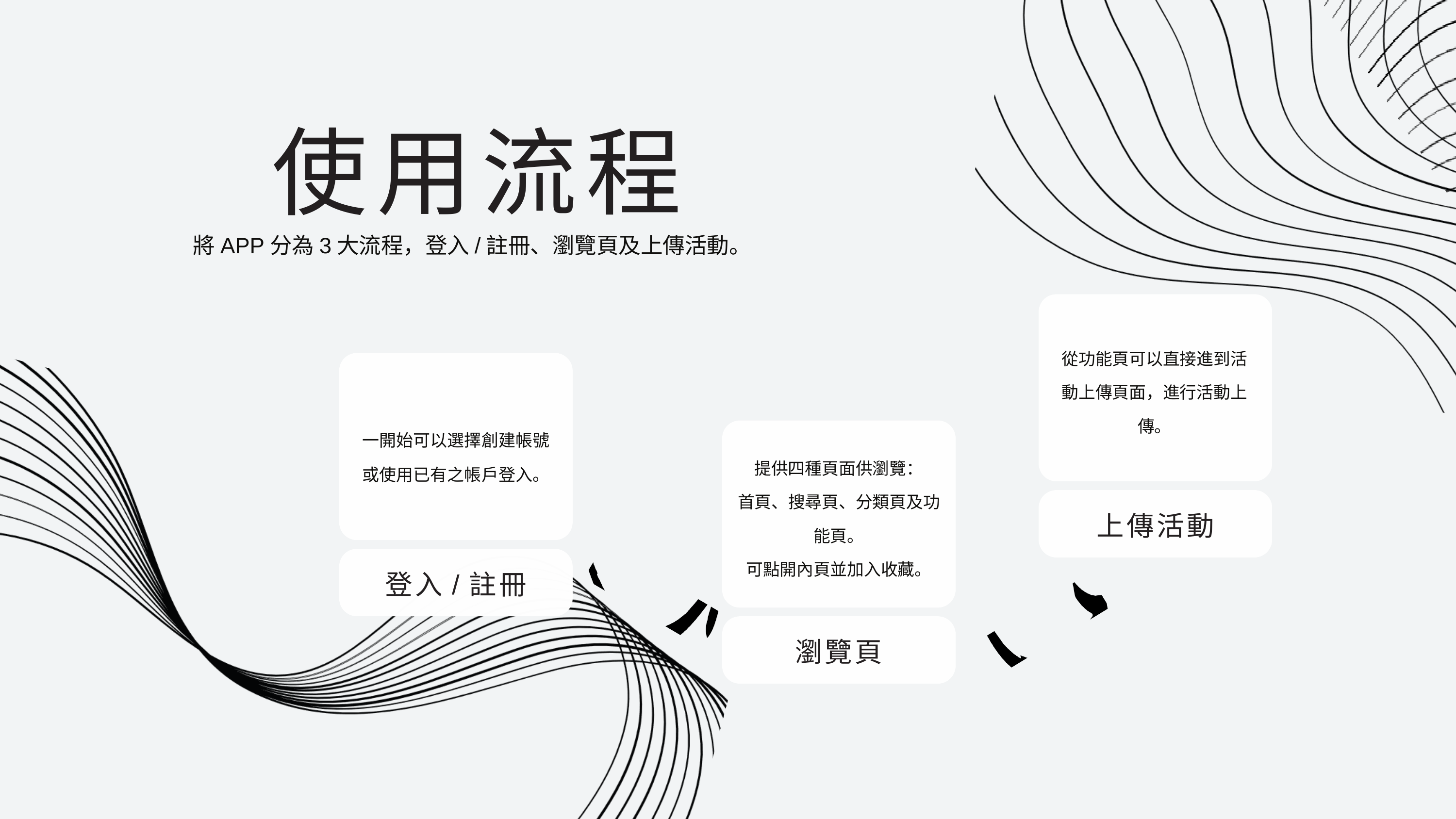

使用流程
將APP分為3大流程，登入/註冊、瀏覽頁及上傳活動。

從功能頁可以直接進到活動上傳頁面，進行活動上傳。

上傳活動

一開始可以選擇創建帳號或使用已有之帳戶登入。

登入/註冊

提供四種頁面供瀏覽：
首頁、搜尋頁、分類頁及功能頁。
可點開內頁並加入收藏。

瀏覽頁